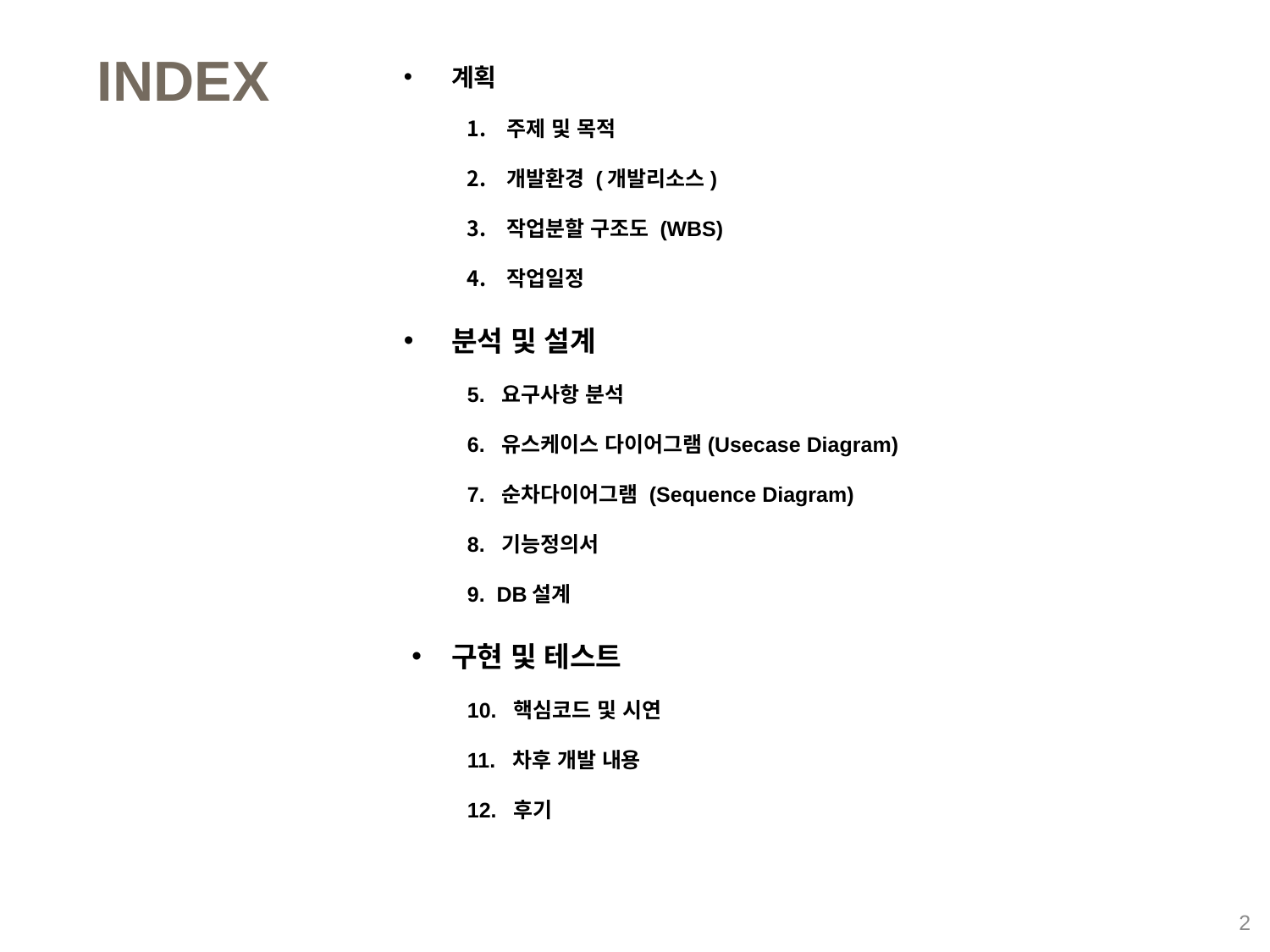

계획
주제 및 목적
개발환경 (개발리소스)
작업분할 구조도 (WBS)
작업일정
분석 및 설계
5.  요구사항 분석
6.  유스케이스 다이어그램(Usecase Diagram)
7.  순차다이어그램 (Sequence Diagram)
8.  기능정의서
9.  DB설계
구현 및 테스트
10.  핵심코드 및 시연
11.  차후 개발 내용
12.  후기
INDEX
2